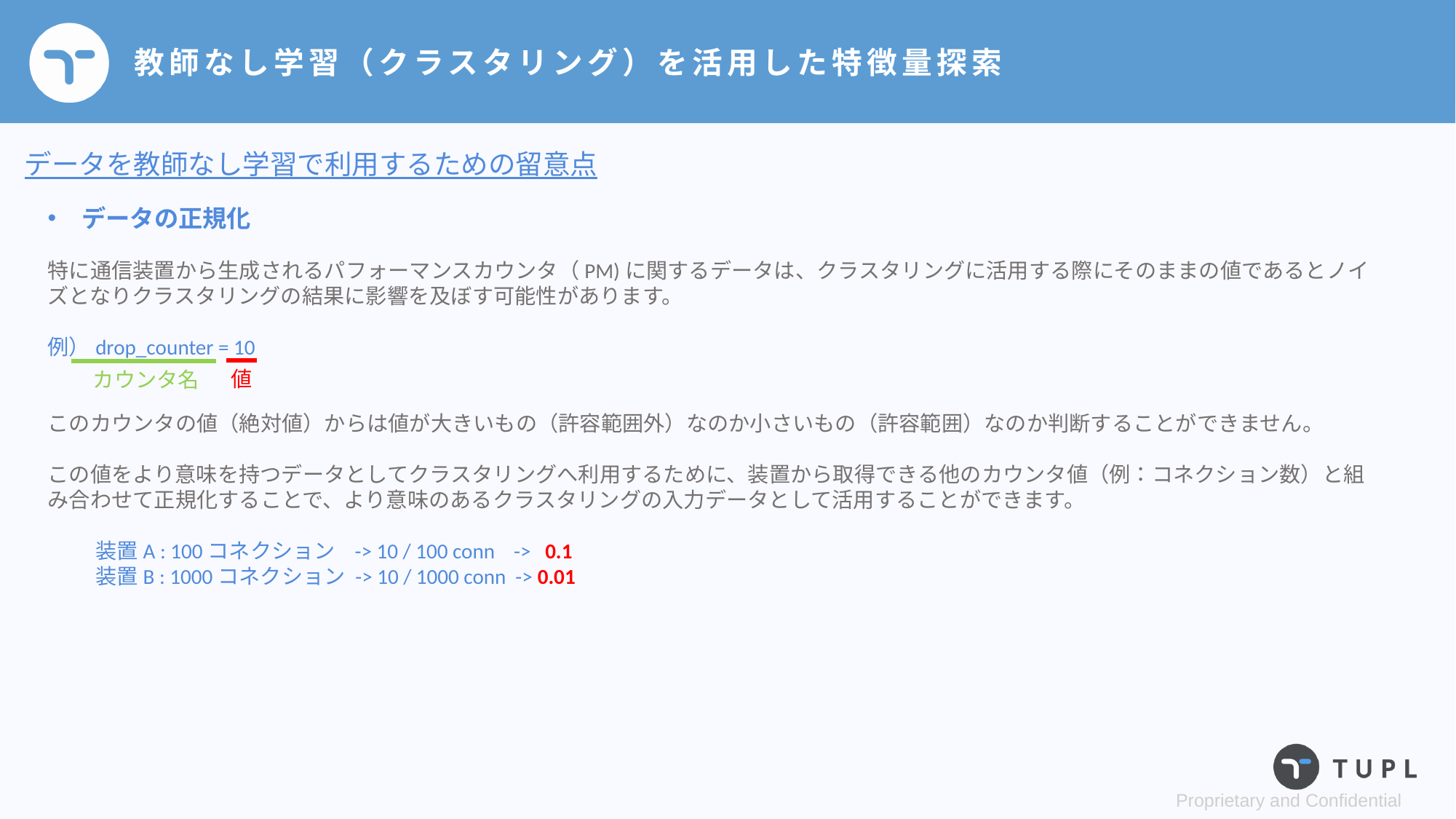

# 教師なし学習（クラスタリング）を活用した特徴量探索
データを教師なし学習で利用するための留意点
データの正規化

特に通信装置から生成されるパフォーマンスカウンタ（PM)に関するデータは、クラスタリングに活用する際にそのままの値であるとノイズとなりクラスタリングの結果に影響を及ぼす可能性があります。

例）drop_counter = 10

このカウンタの値（絶対値）からは値が大きいもの（許容範囲外）なのか小さいもの（許容範囲）なのか判断することができません。

この値をより意味を持つデータとしてクラスタリングへ利用するために、装置から取得できる他のカウンタ値（例：コネクション数）と組み合わせて正規化することで、より意味のあるクラスタリングの入力データとして活用することができます。

         装置A : 100コネクション   -> 10 / 100 conn    ->   0.1
         装置B : 1000コネクション -> 10 / 1000 conn  -> 0.01

値
カウンタ名